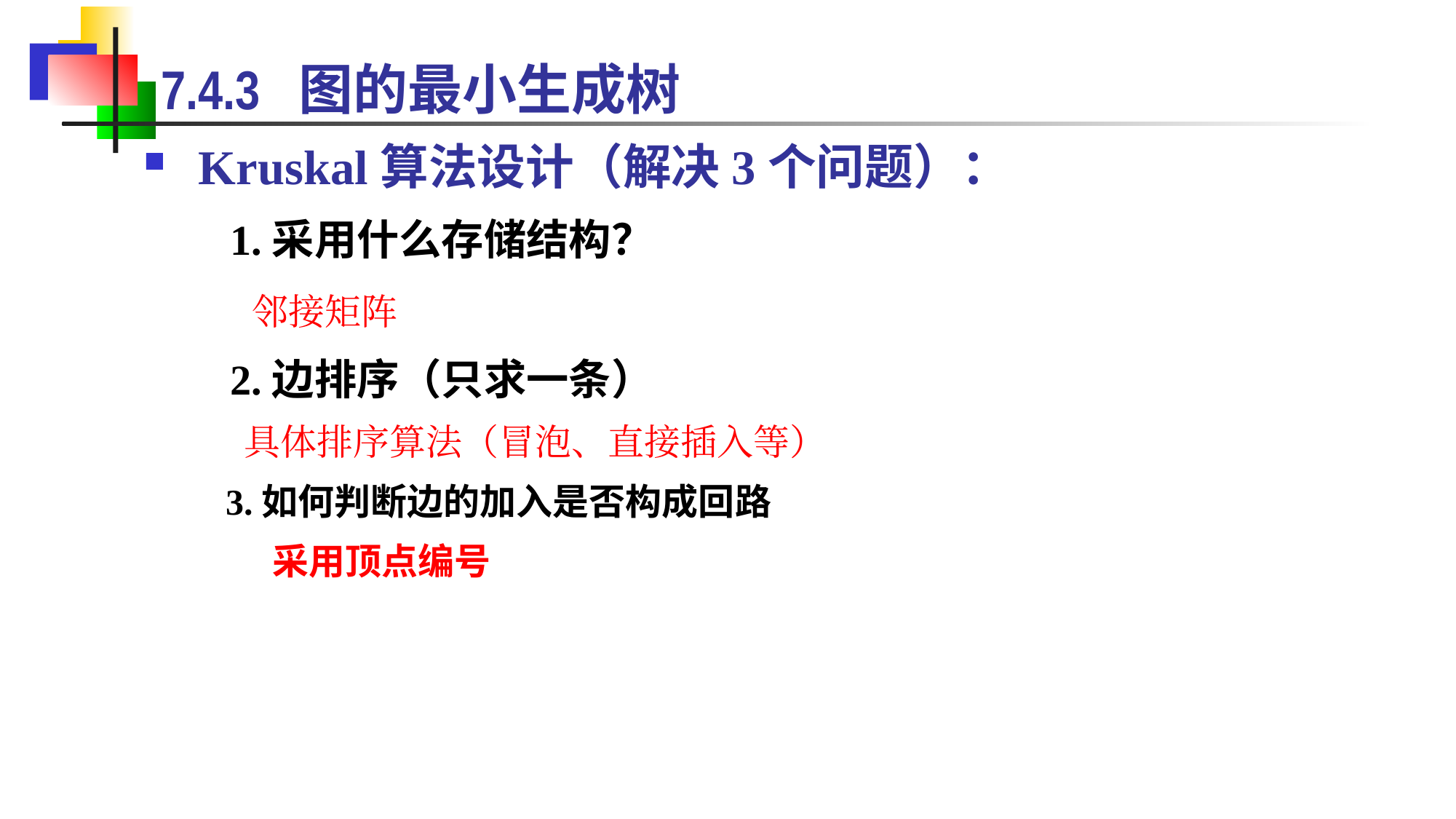

# 7.4.3  图的最小生成树
Kruskal算法设计（解决3个问题）：
   1.采用什么存储结构？
    邻接矩阵
   2.边排序（只求一条）
    具体排序算法（冒泡、直接插入等）
   3.如何判断边的加入是否构成回路
        采用顶点编号